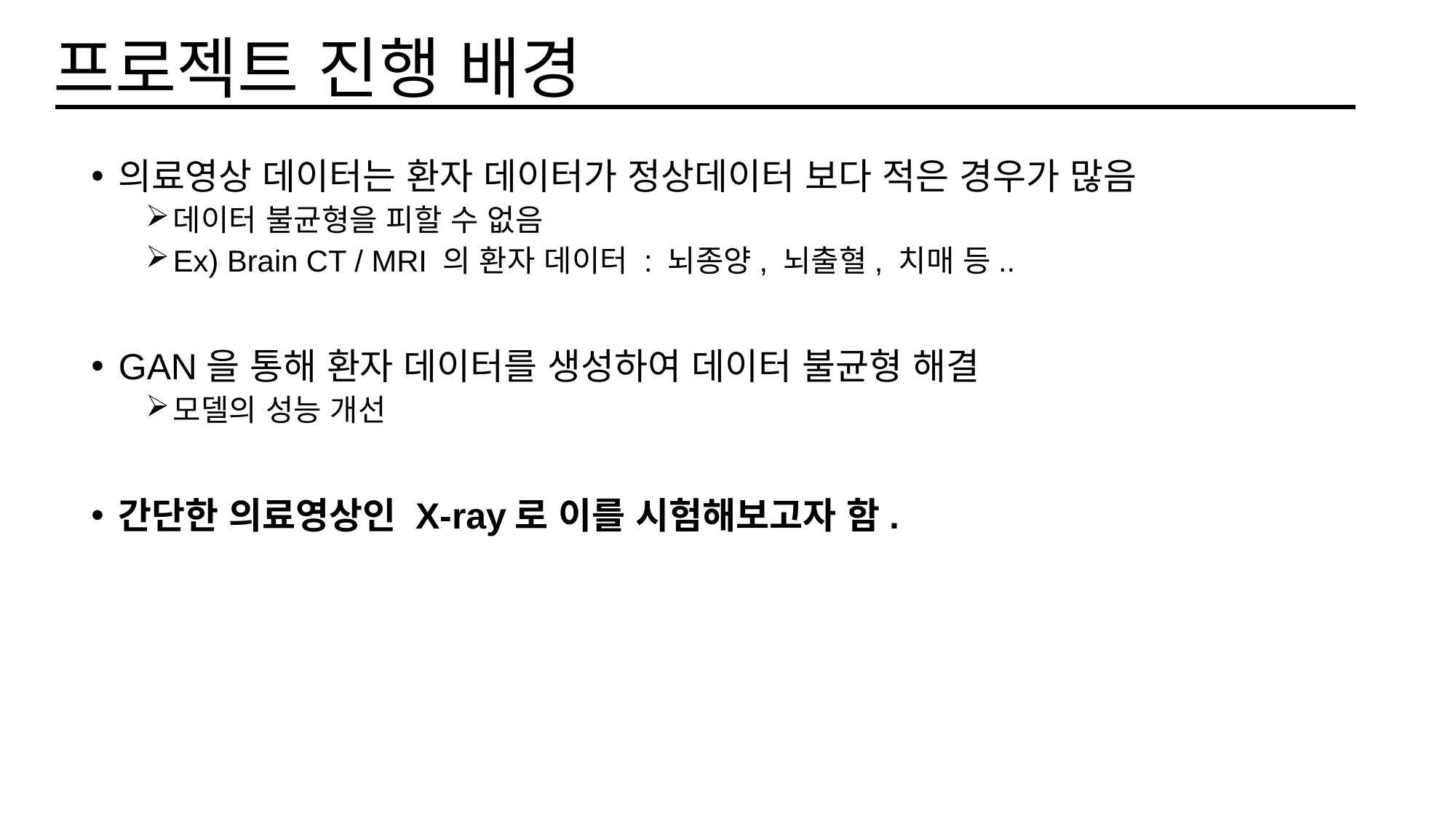

# 프로젝트 진행 배경
의료영상 데이터는 환자 데이터가 정상데이터 보다 적은 경우가 많음
데이터 불균형을 피할 수 없음
Ex) Brain CT / MRI 의 환자 데이터 : 뇌종양, 뇌출혈, 치매 등..

GAN을 통해 환자 데이터를 생성하여 데이터 불균형 해결
모델의 성능 개선

간단한 의료영상인 X-ray로 이를 시험해보고자 함.